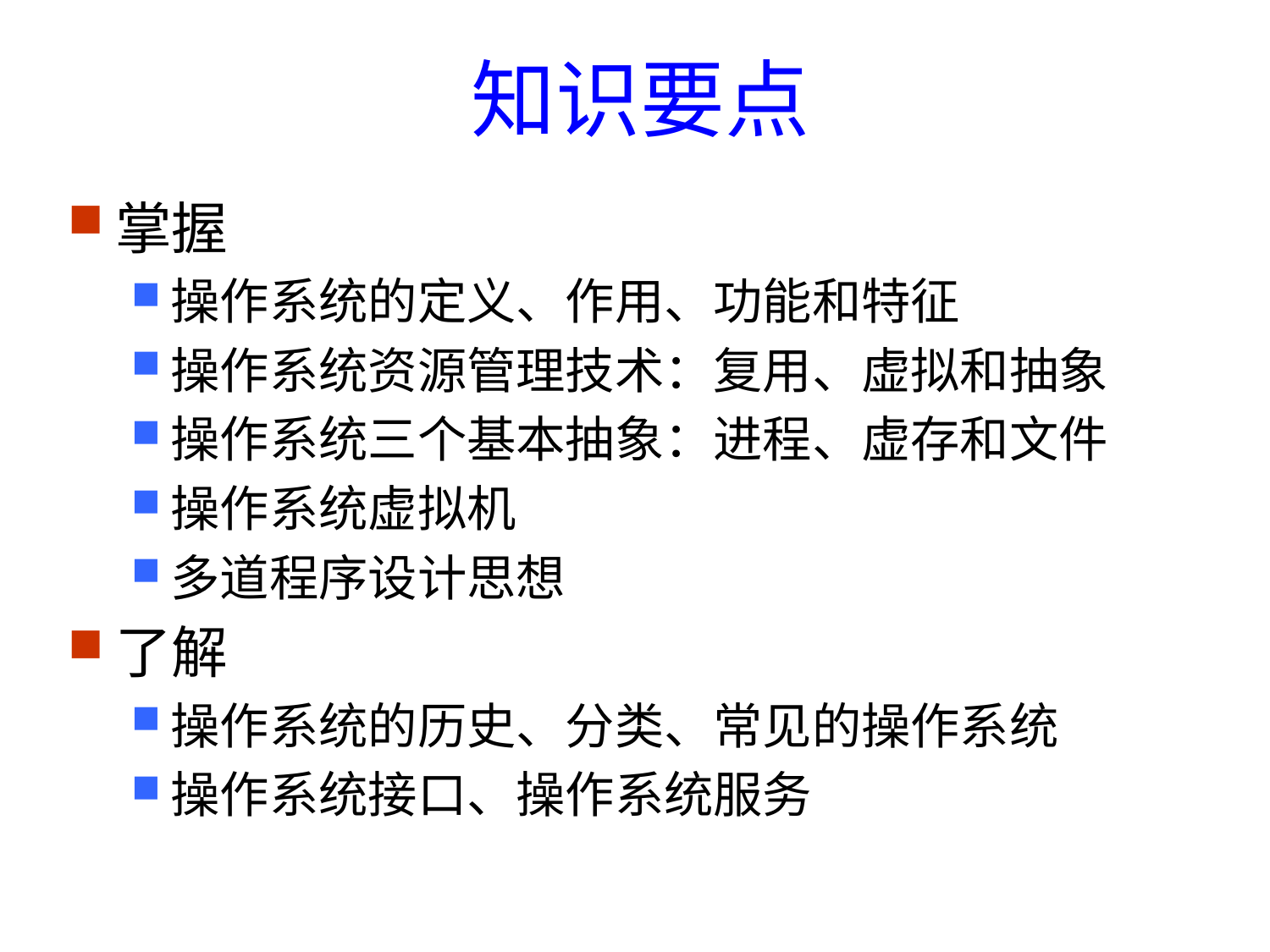

# 知识要点
掌握
操作系统的定义、作用、功能和特征
操作系统资源管理技术：复用、虚拟和抽象
操作系统三个基本抽象：进程、虚存和文件
操作系统虚拟机
多道程序设计思想
了解
操作系统的历史、分类、常见的操作系统
操作系统接口、操作系统服务